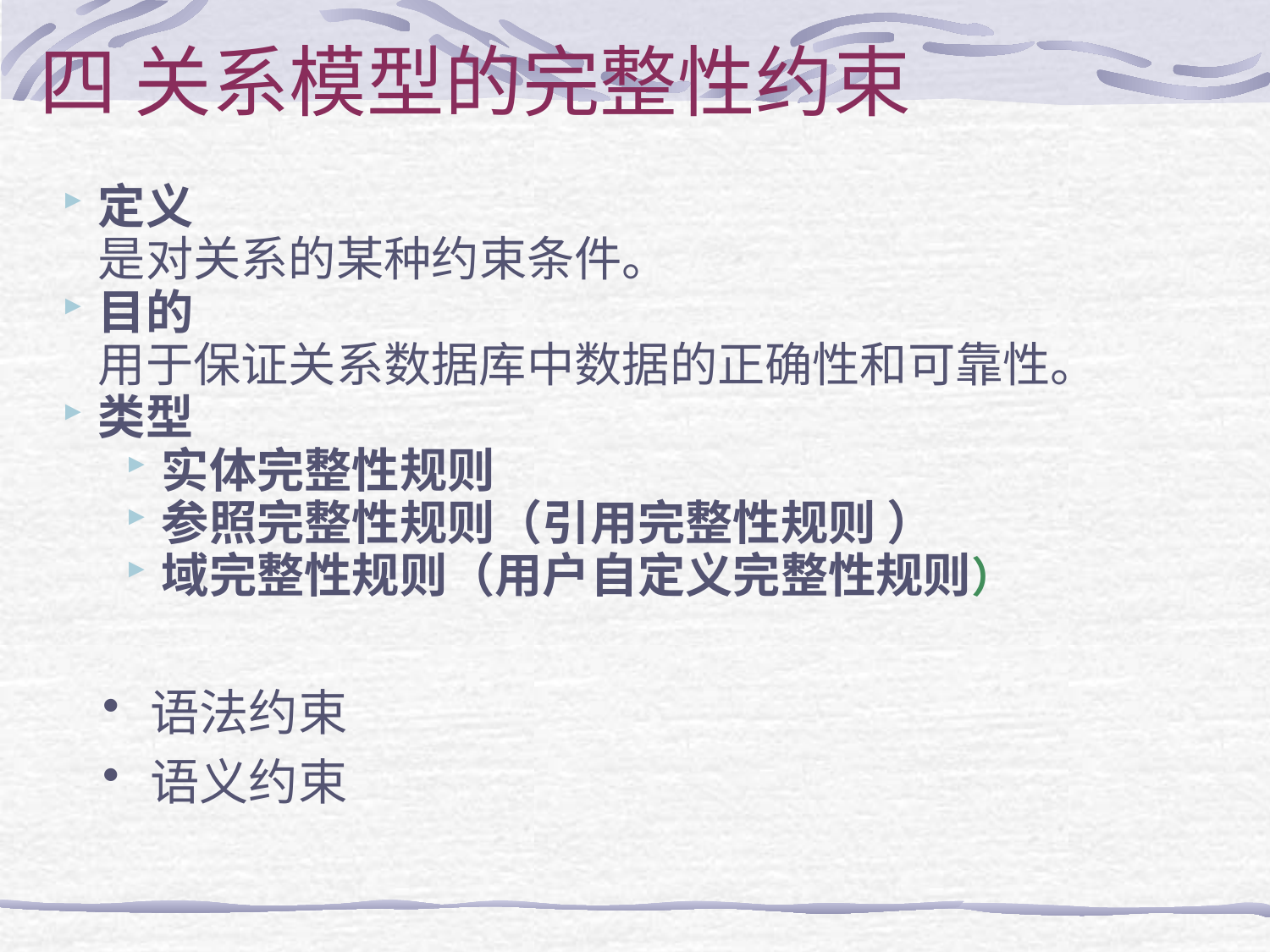

# 四 关系模型的完整性约束
定义
	是对关系的某种约束条件。
目的
	用于保证关系数据库中数据的正确性和可靠性。
类型
实体完整性规则
参照完整性规则（引用完整性规则 ）
域完整性规则（用户自定义完整性规则）
语法约束
语义约束